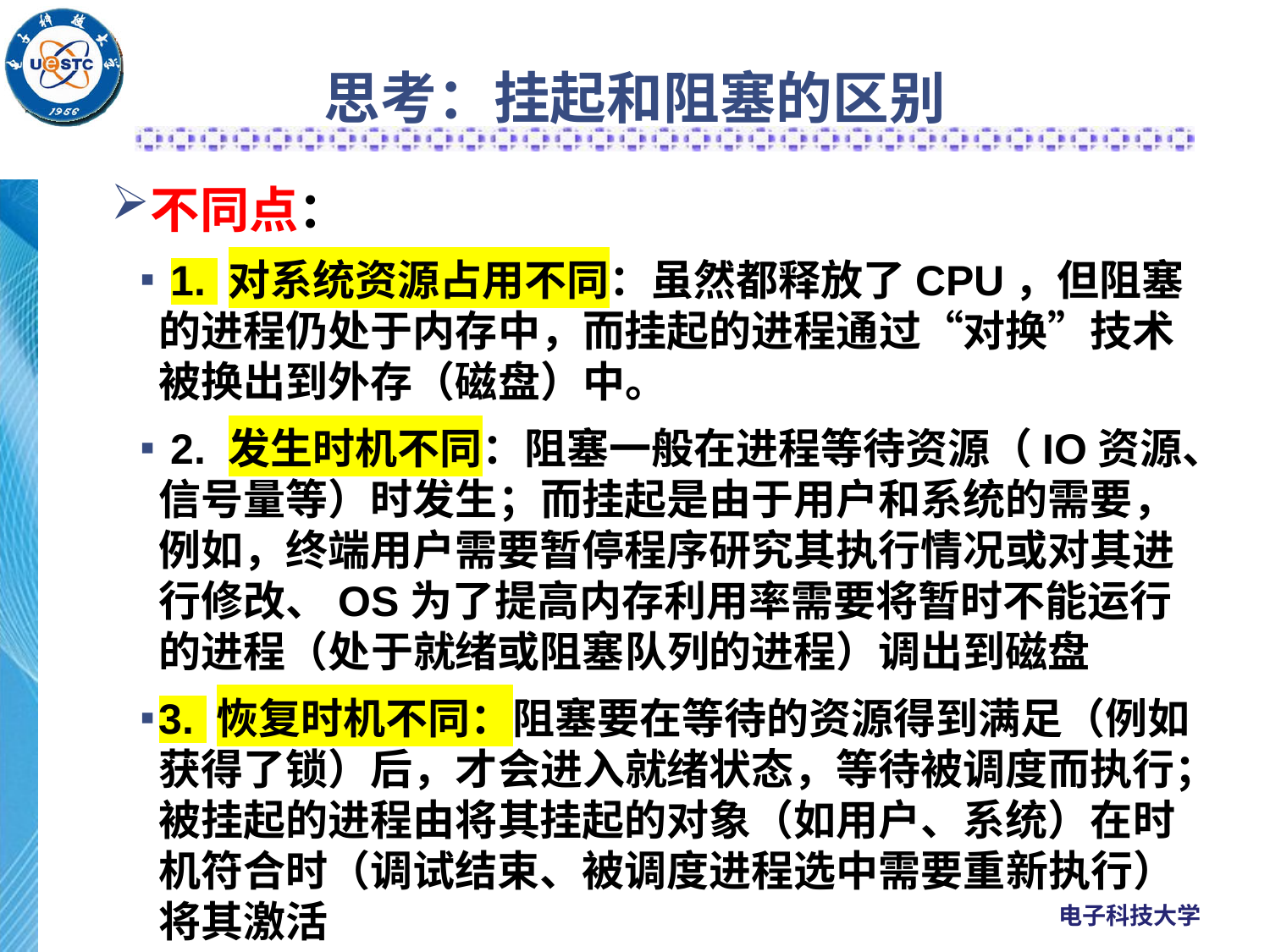

# 思考：挂起和阻塞的区别
不同点：
 1. 对系统资源占用不同：虽然都释放了CPU，但阻塞的进程仍处于内存中，而挂起的进程通过“对换”技术被换出到外存（磁盘）中。
 2. 发生时机不同：阻塞一般在进程等待资源（IO资源、信号量等）时发生；而挂起是由于用户和系统的需要，例如，终端用户需要暂停程序研究其执行情况或对其进行修改、OS为了提高内存利用率需要将暂时不能运行的进程（处于就绪或阻塞队列的进程）调出到磁盘
3. 恢复时机不同：阻塞要在等待的资源得到满足（例如获得了锁）后，才会进入就绪状态，等待被调度而执行；被挂起的进程由将其挂起的对象（如用户、系统）在时机符合时（调试结束、被调度进程选中需要重新执行）将其激活